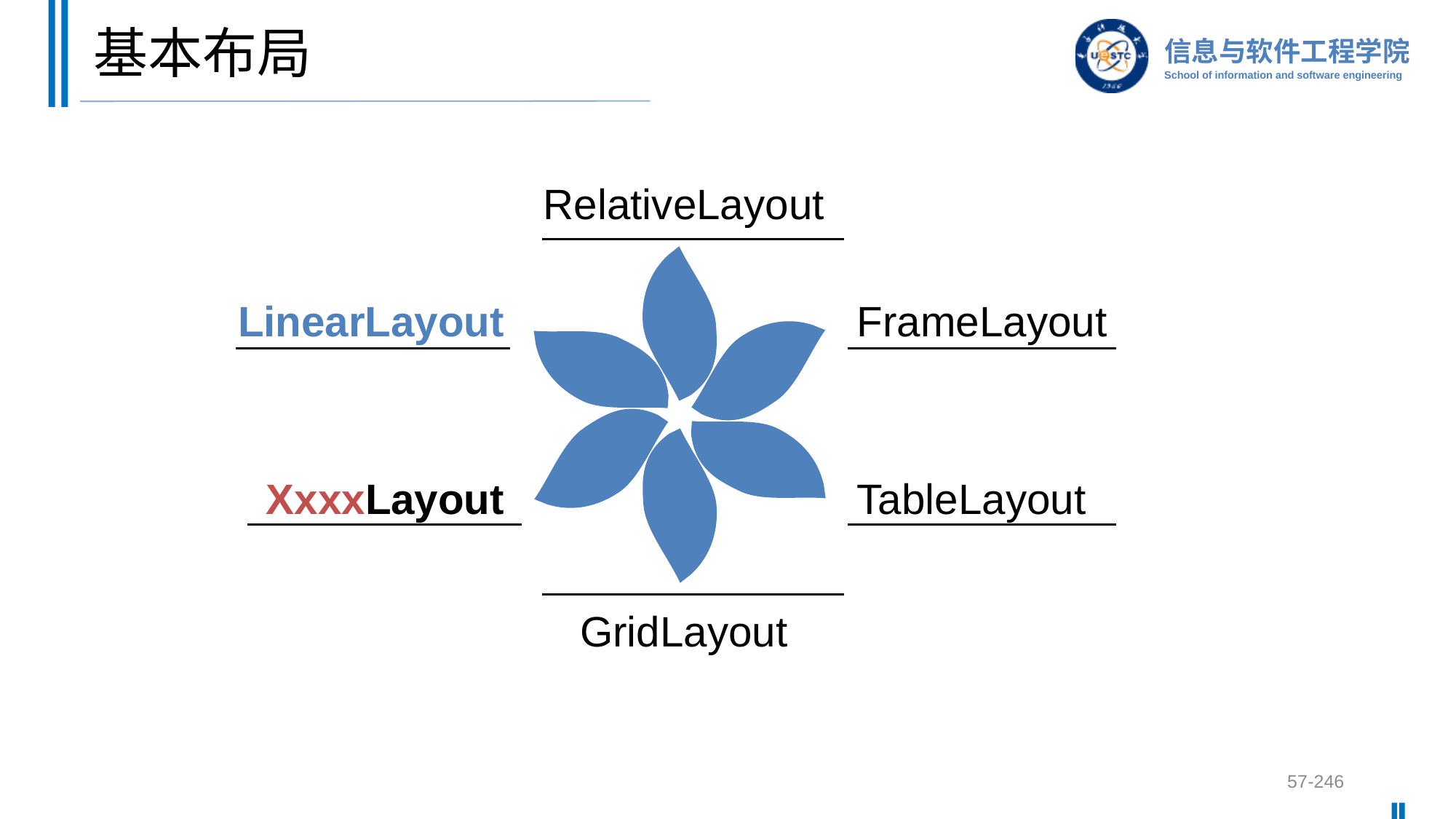

# 基本布局
RelativeLayout

LinearLayout
FrameLayout
XxxxLayout
TableLayout
GridLayout
57-246